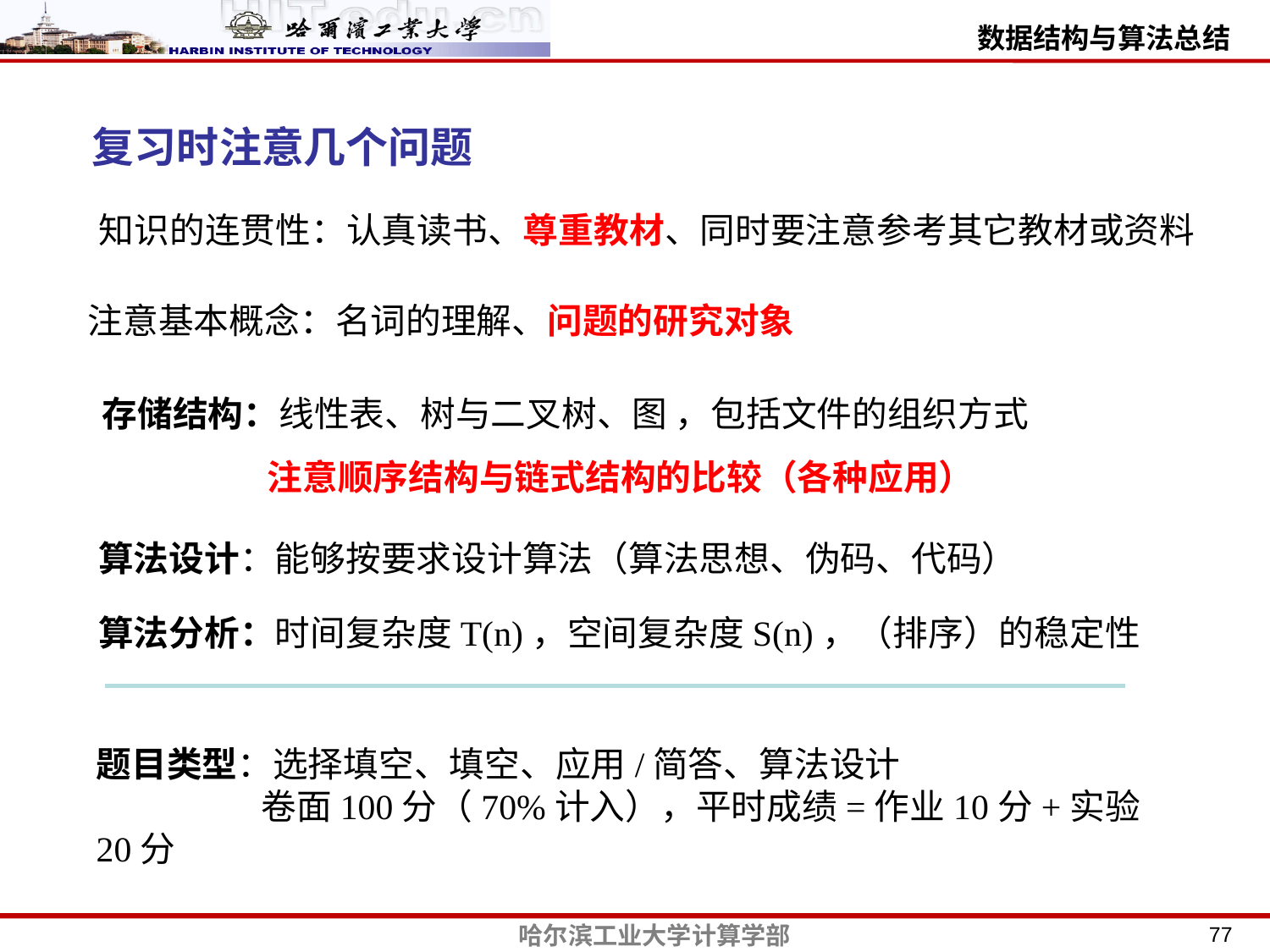

复习时注意几个问题
知识的连贯性：认真读书、尊重教材、同时要注意参考其它教材或资料
注意基本概念：名词的理解、问题的研究对象
存储结构：线性表、树与二叉树、图 ，包括文件的组织方式
                    注意顺序结构与链式结构的比较（各种应用）
算法设计：能够按要求设计算法（算法思想、伪码、代码）
算法分析：时间复杂度T(n)，空间复杂度S(n)，（排序）的稳定性
题目类型：选择填空、填空、应用/简答、算法设计
                    卷面100分（70%计入），平时成绩=作业10分+实验20分